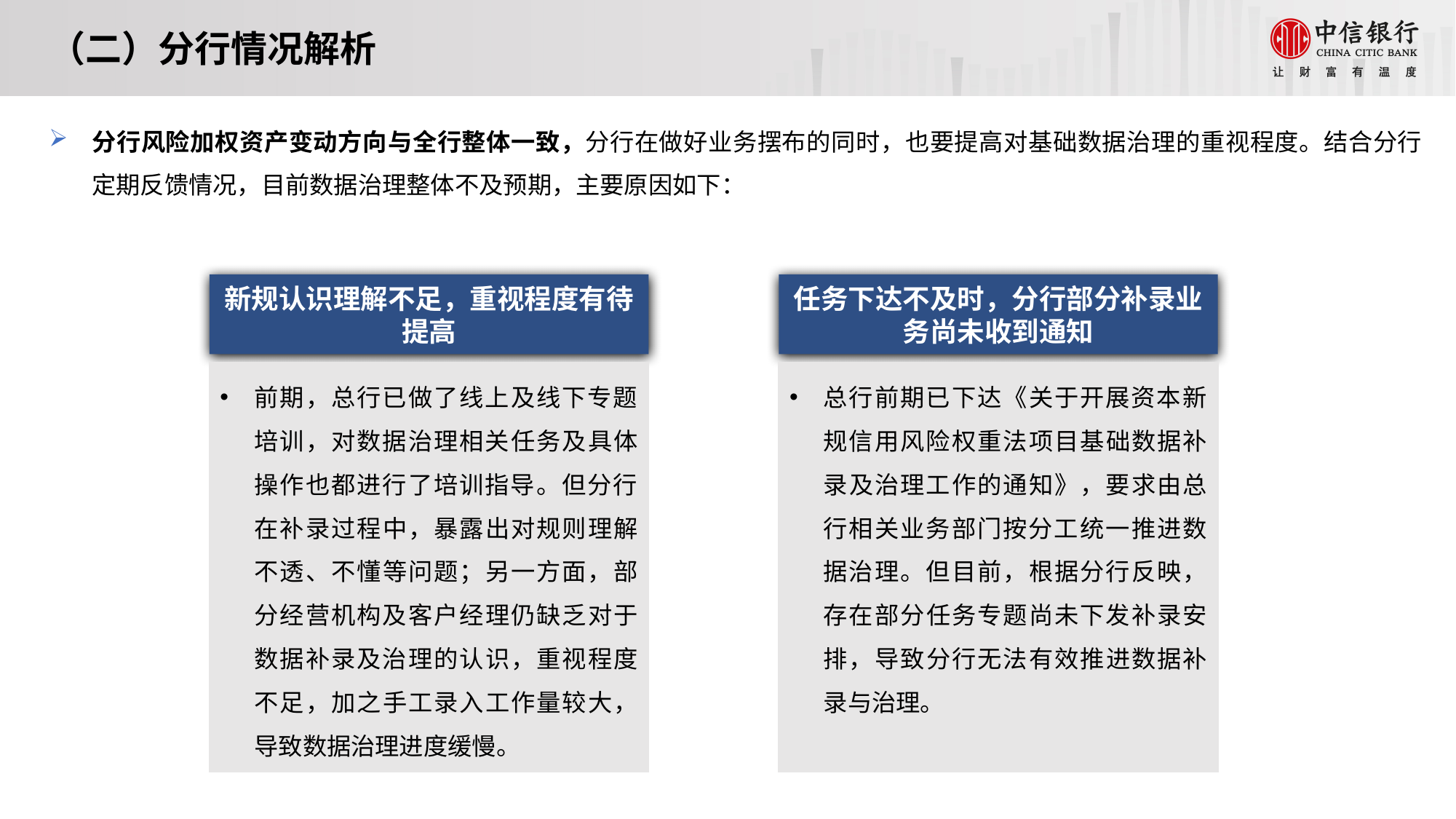

（二）分行情况解析
分行风险加权资产变动方向与全行整体一致，分行在做好业务摆布的同时，也要提高对基础数据治理的重视程度。结合分行定期反馈情况，目前数据治理整体不及预期，主要原因如下：
新规认识理解不足，重视程度有待提高
任务下达不及时，分行部分补录业务尚未收到通知
前期，总行已做了线上及线下专题培训，对数据治理相关任务及具体操作也都进行了培训指导。但分行在补录过程中，暴露出对规则理解不透、不懂等问题；另一方面，部分经营机构及客户经理仍缺乏对于数据补录及治理的认识，重视程度不足，加之手工录入工作量较大，导致数据治理进度缓慢。

总行前期已下达《关于开展资本新规信用风险权重法项目基础数据补录及治理工作的通知》，要求由总行相关业务部门按分工统一推进数据治理。但目前，根据分行反映，存在部分任务专题尚未下发补录安排，导致分行无法有效推进数据补录与治理。
16